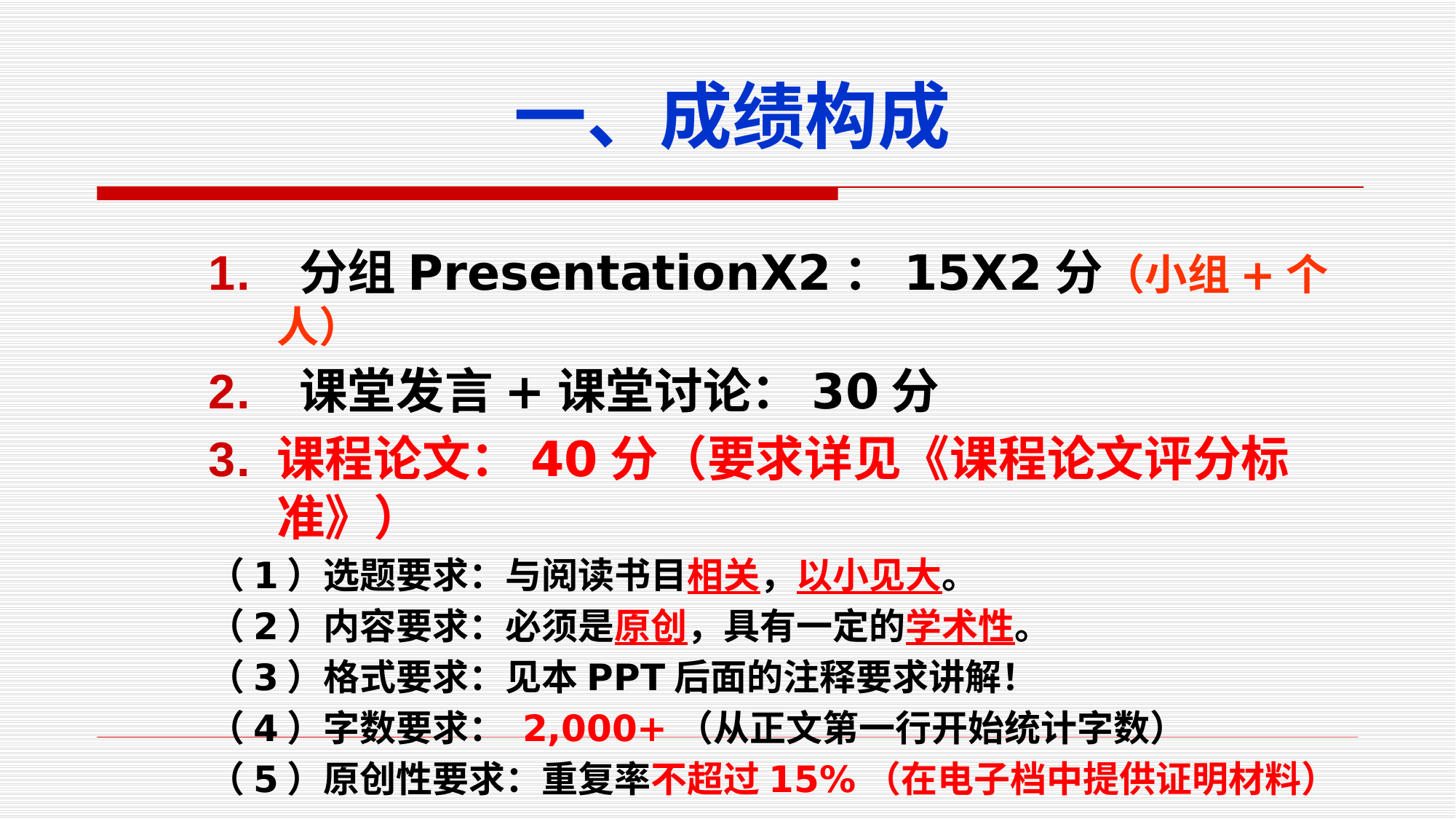

# 一、成绩构成
 分组PresentationX2：15X2分（小组+个人）
 课堂发言+课堂讨论：30分
课程论文：40分（要求详见《课程论文评分标准》）
（1）选题要求：与阅读书目相关，以小见大。
（2）内容要求：必须是原创，具有一定的学术性。
（3）格式要求：见本PPT后面的注释要求讲解！
（4）字数要求： 2,000+（从正文第一行开始统计字数）
（5）原创性要求：重复率不超过15%（在电子档中提供证明材料）